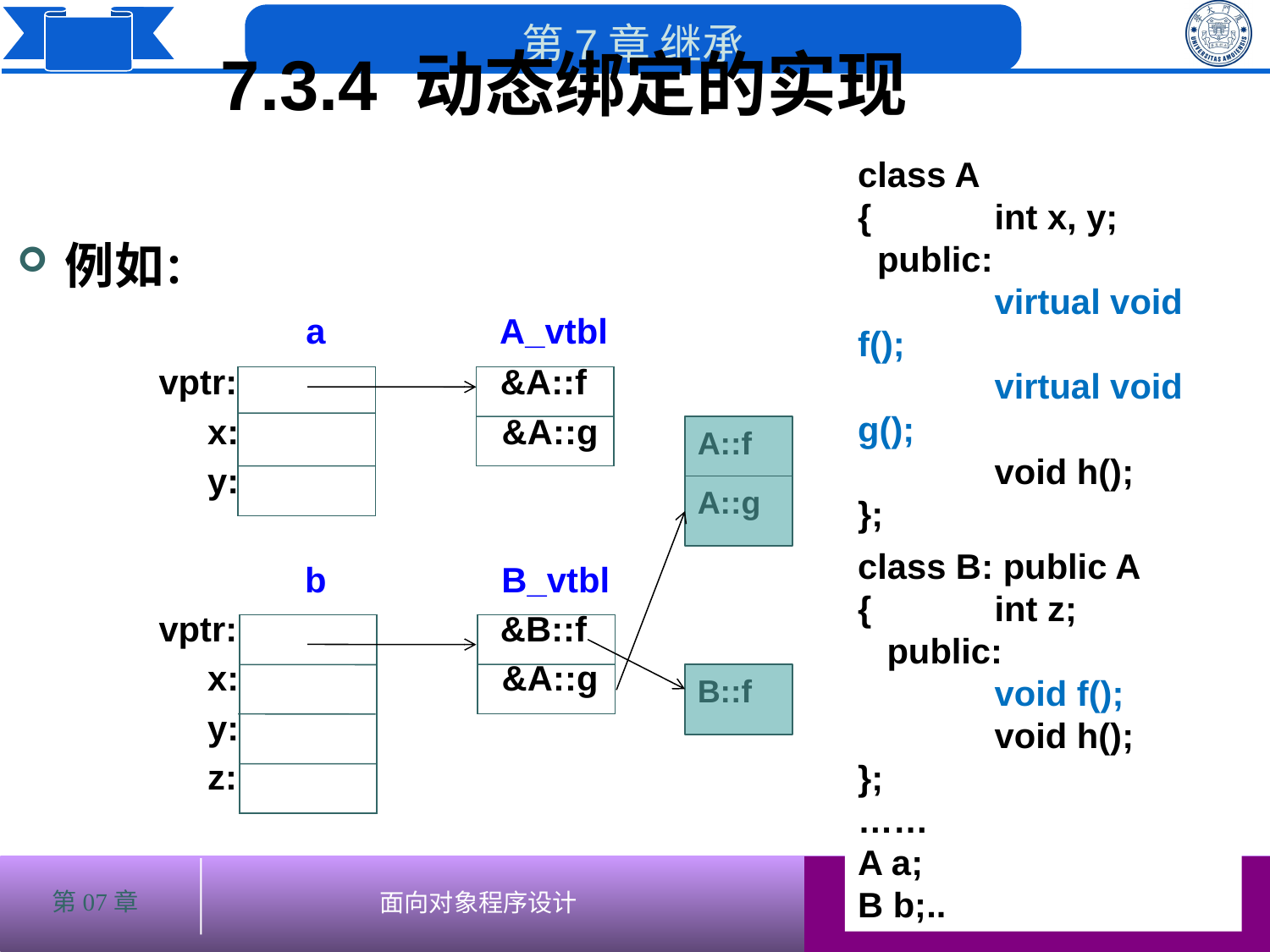

7.3.4 动态绑定的实现
class A
{	 int x, y;
  public:
	 virtual void f();
	 virtual void g();
	 void h();
};
class B: public A
{	 int z;
   public:
	 void f();
	 void h();
};
……
A a;
B b;..
例如：
                   a                  A_vtbl
        vptr:                           &A::f
             x:                           &A::g
             y:

                       b                  B_vtbl
        vptr:                           &B::f
             x:                           &A::g
             y:
             z:

A::f
A::g

B::f

24